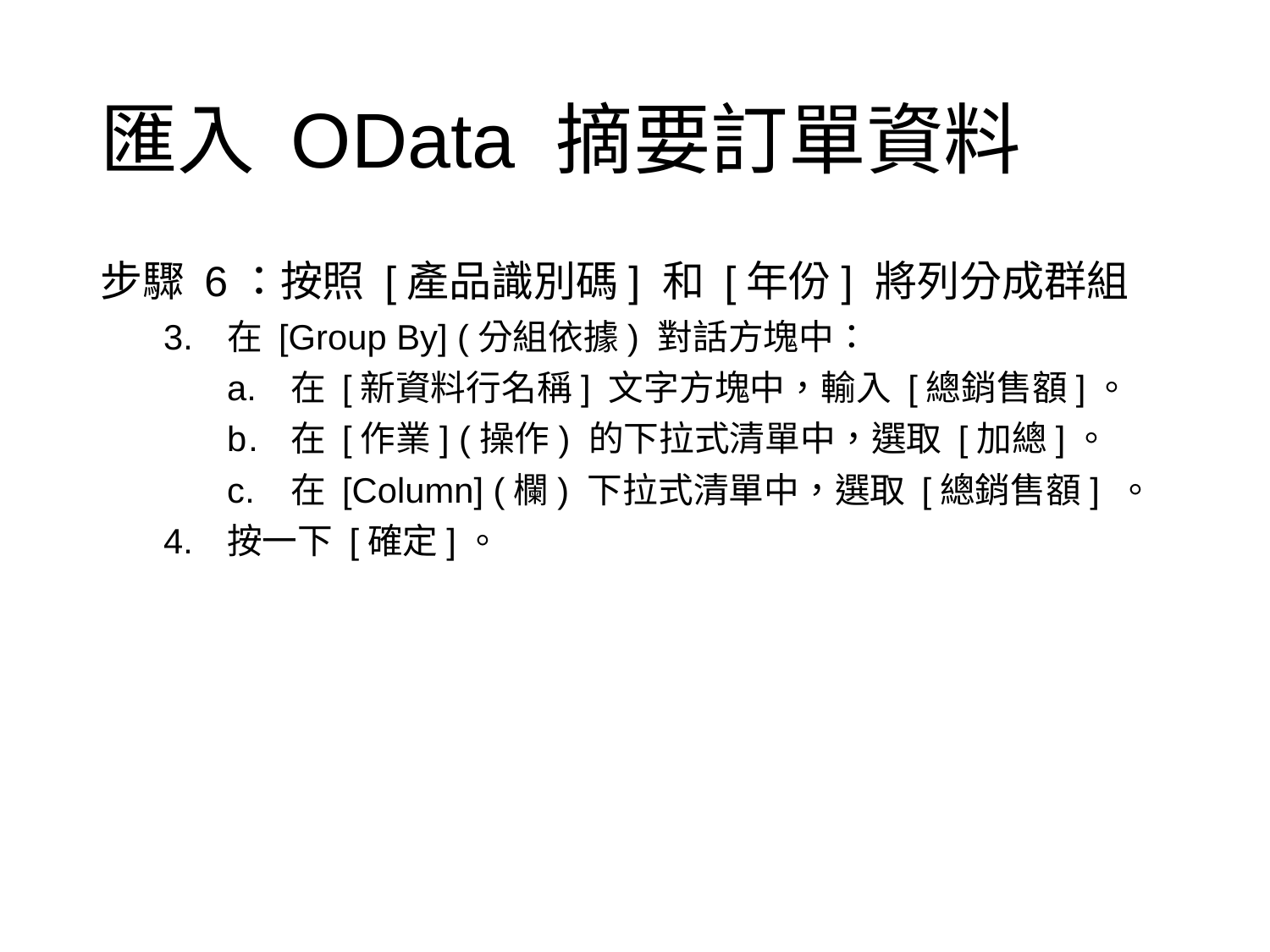

# 匯入 OData 摘要訂單資料
步驟 6：按照 [產品識別碼] 和 [年份] 將列分成群組
在 [Group By] (分組依據) 對話方塊中：
在 [新資料行名稱] 文字方塊中，輸入 [總銷售額]。
在 [作業] (操作) 的下拉式清單中，選取 [加總]。
在 [Column] (欄) 下拉式清單中，選取 [總銷售額] 。
按一下 [確定]。